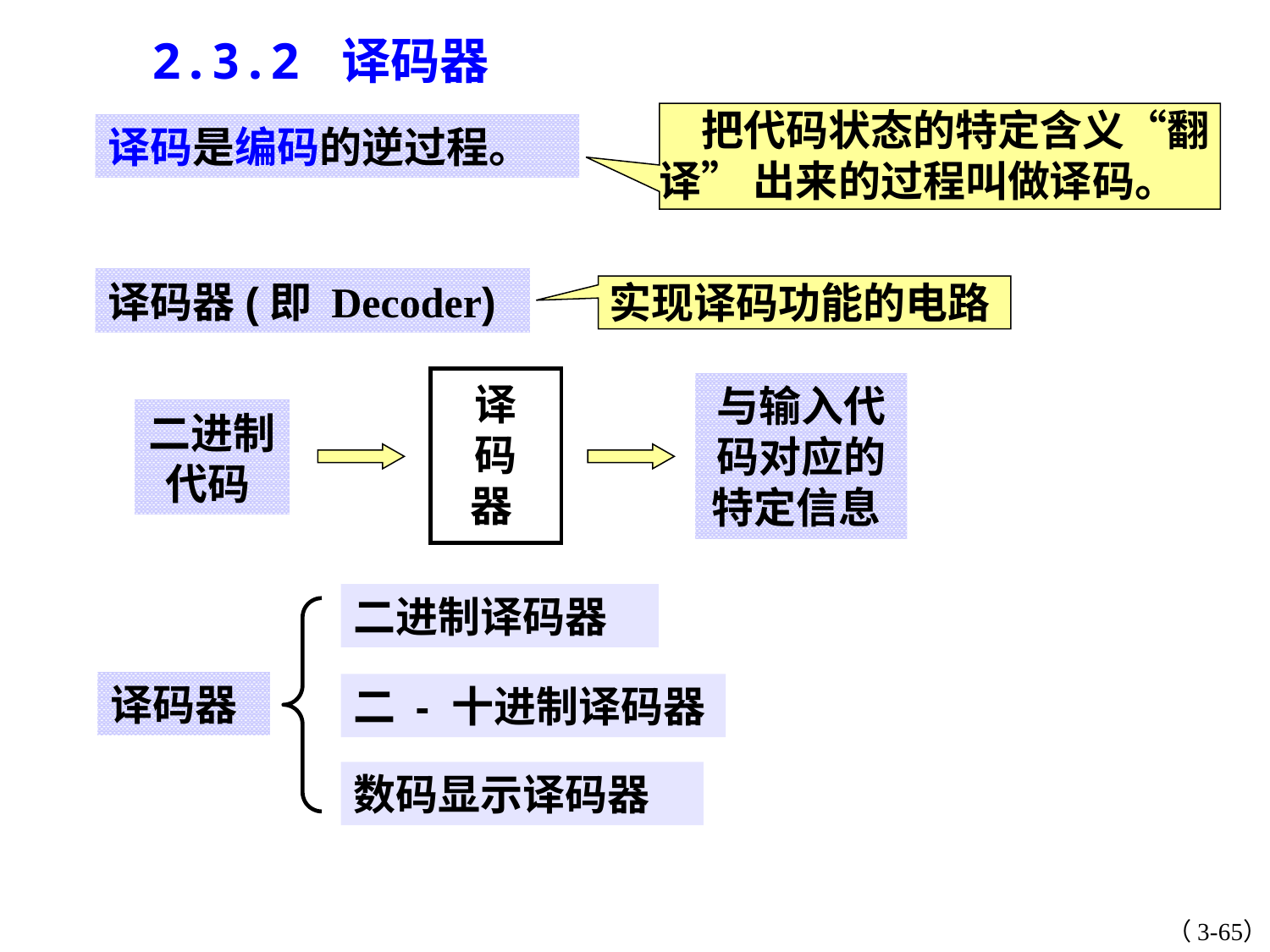

2.3.2 译码器
　把代码状态的特定含义“翻译” 出来的过程叫做译码。
译码是编码的逆过程。
译码器(即 Decoder)

译码器
与输入代码对应的特定信息
二进制代码

实现译码功能的电路
二进制译码器

译码器
二 - 十进制译码器
数码显示译码器
（3-65）